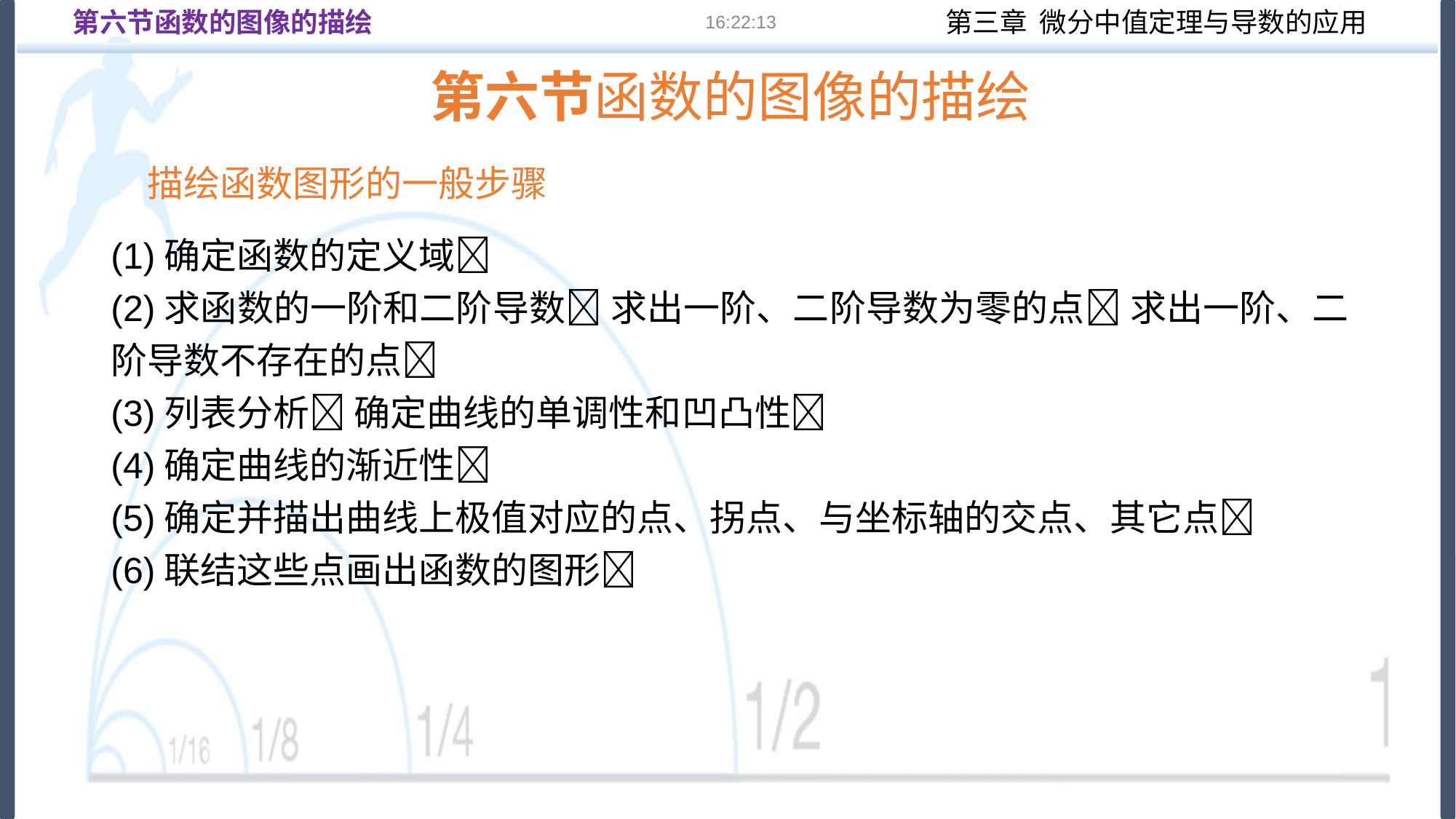

第六节函数的图像的描绘
16:22:13
第六节函数的图像的描绘
描绘函数图形的一般步骤
(1)确定函数的定义域;
(2)求函数的一阶和二阶导数, 求出一阶、二阶导数为零的点, 求出一阶、二阶导数不存在的点;
(3)列表分析, 确定曲线的单调性和凹凸性;
(4)确定曲线的渐近性;
(5)确定并描出曲线上极值对应的点、拐点、与坐标轴的交点、其它点;
(6)联结这些点画出函数的图形.